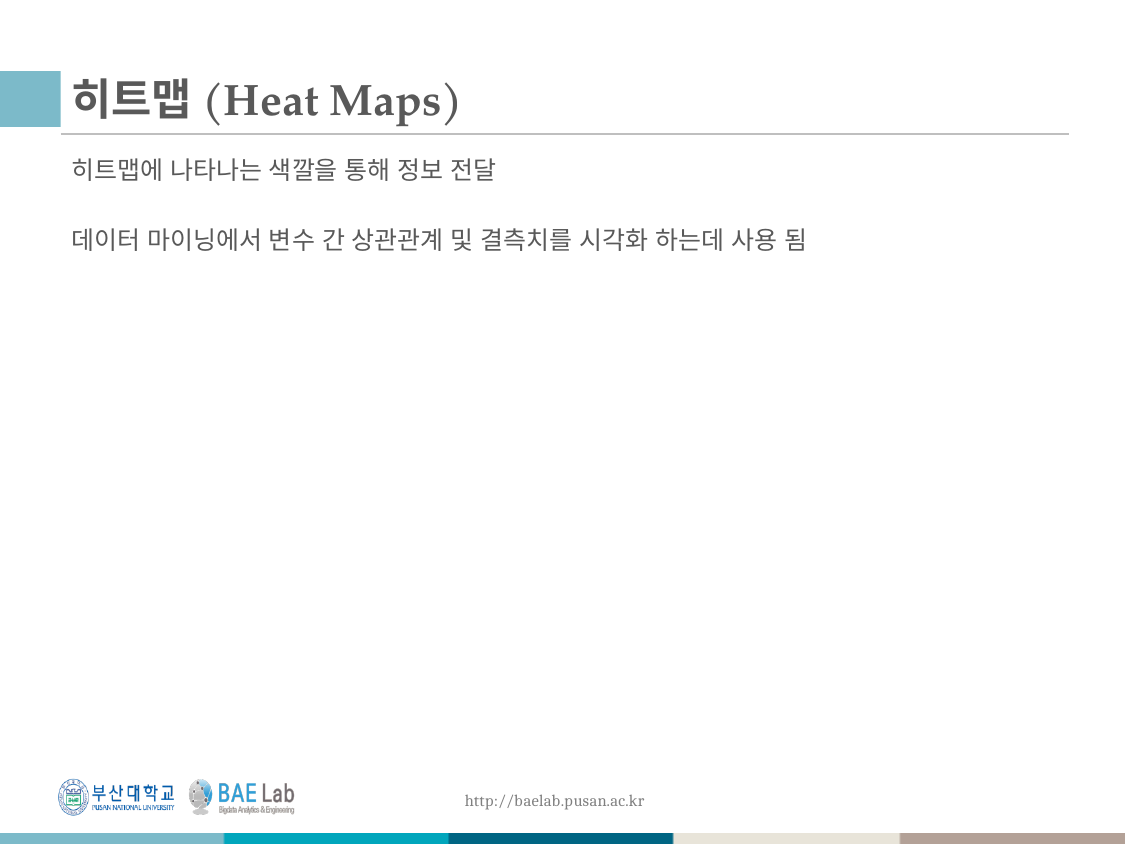

# 히트맵(Heat Maps)
히트맵에 나타나는 색깔을 통해 정보 전달

데이터 마이닝에서 변수 간 상관관계 및 결측치를 시각화 하는데 사용 됨